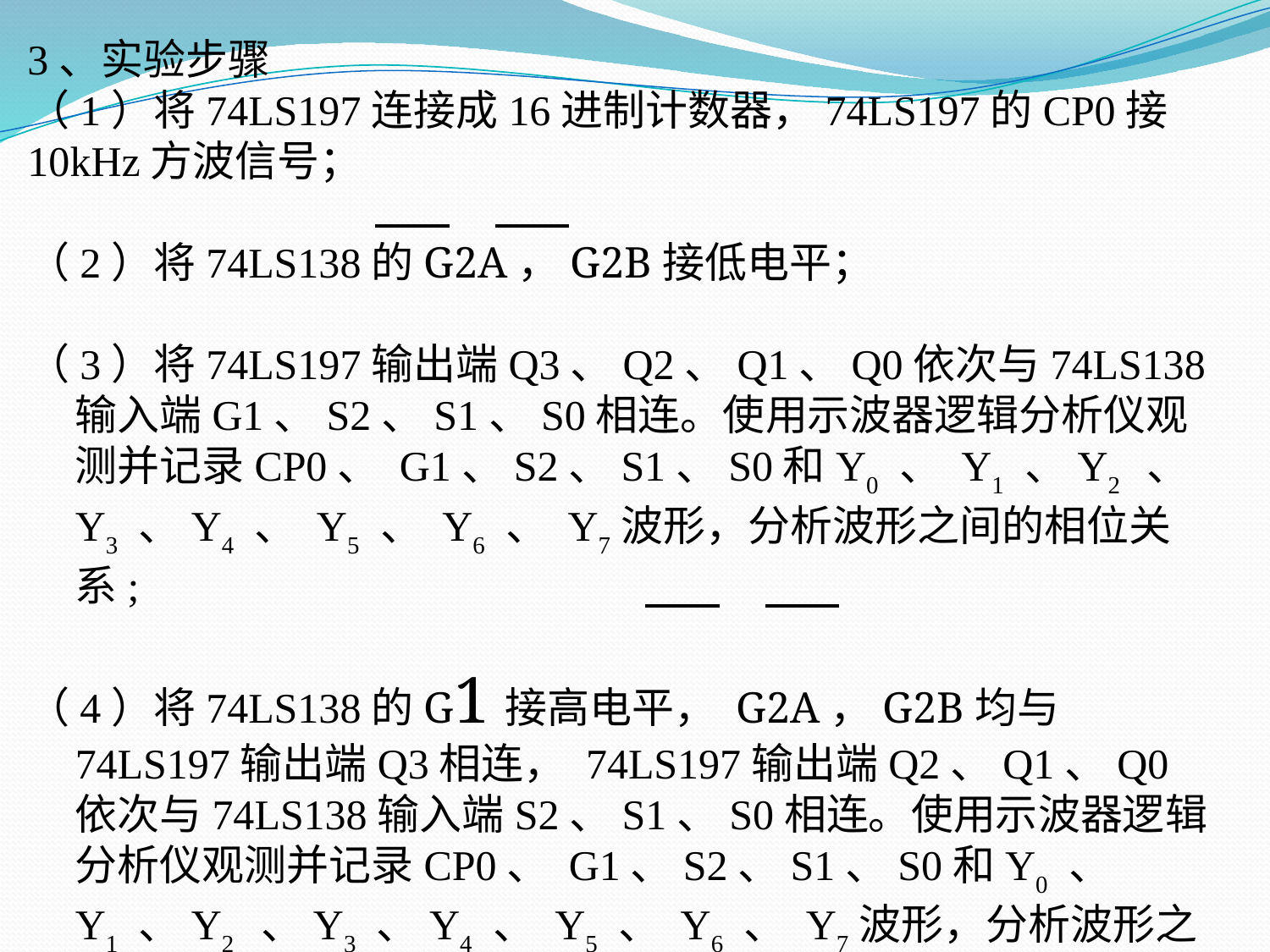

3、实验步骤
（1）将74LS197连接成16进制计数器，74LS197的CP0接10kHz方波信号；

（2）将74LS138的G2A，G2B接低电平；

（3）将74LS197输出端Q3、Q2、Q1、Q0依次与74LS138输入端G1、S2、S1、S0相连。使用示波器逻辑分析仪观测并记录CP0、 G1、S2、S1、S0和Y0 、 Y1 、Y2  、Y3 、Y4 、 Y5 、 Y6 、 Y7波形，分析波形之间的相位关系;

（4）将74LS138的G1接高电平， G2A，G2B均与74LS197输出端Q3相连， 74LS197输出端Q2、Q1、Q0依次与74LS138输入端S2、S1、S0相连。使用示波器逻辑分析仪观测并记录CP0、 G1、S2、S1、S0和Y0 、 Y1 、Y2  、Y3 、Y4 、 Y5 、 Y6 、 Y7波形，分析波形之间的相位关系。